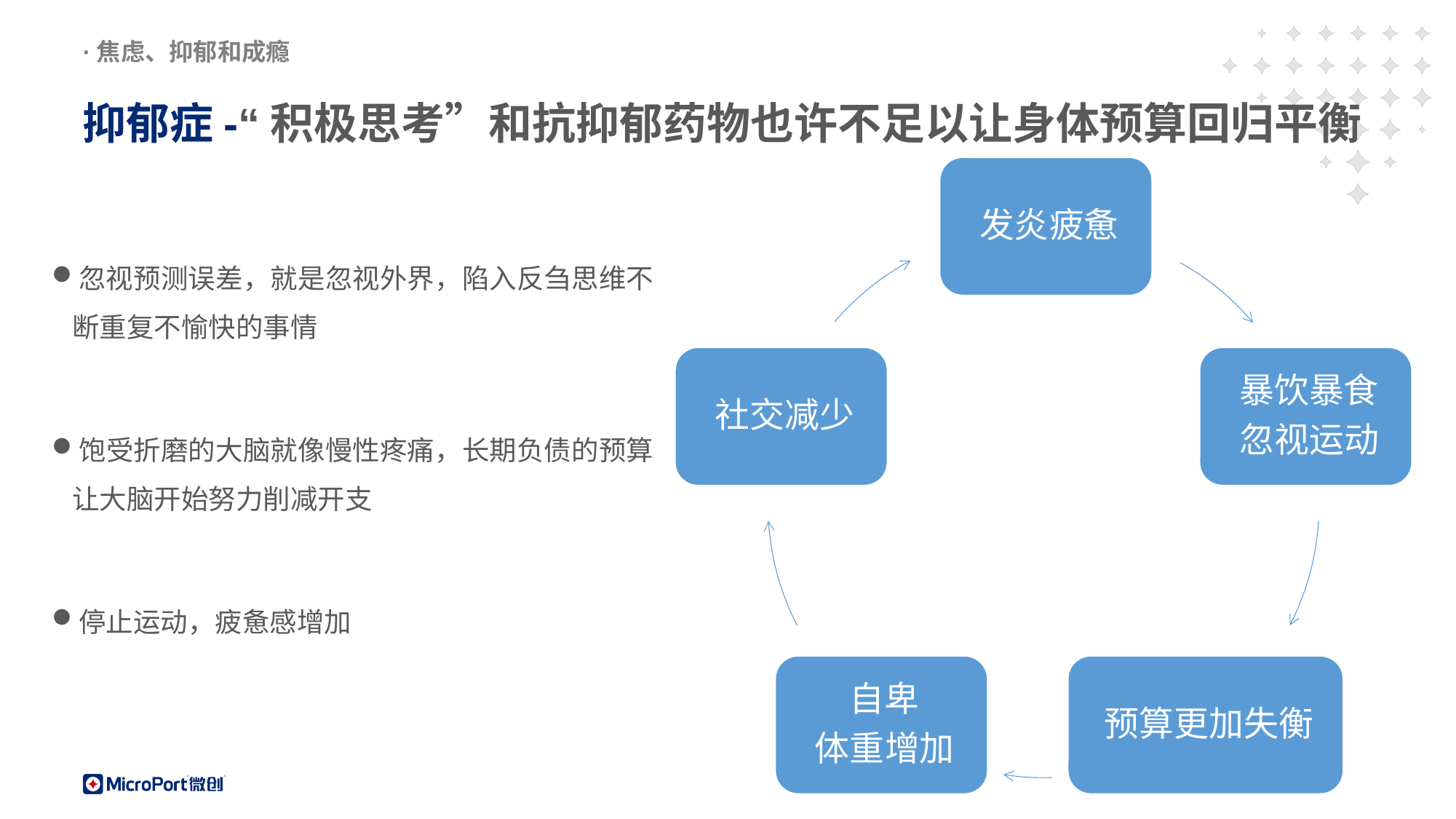

# ·焦虑、抑郁和成瘾
抑郁症-“积极思考”和抗抑郁药物也许不足以让身体预算回归平衡

发炎疲惫
暴饮暴食
忽视运动
预算更加失衡
自卑
体重增加
社交减少
忽视预测误差，就是忽视外界，陷入反刍思维不断重复不愉快的事情

饱受折磨的大脑就像慢性疼痛，长期负债的预算让大脑开始努力削减开支

停止运动，疲惫感增加